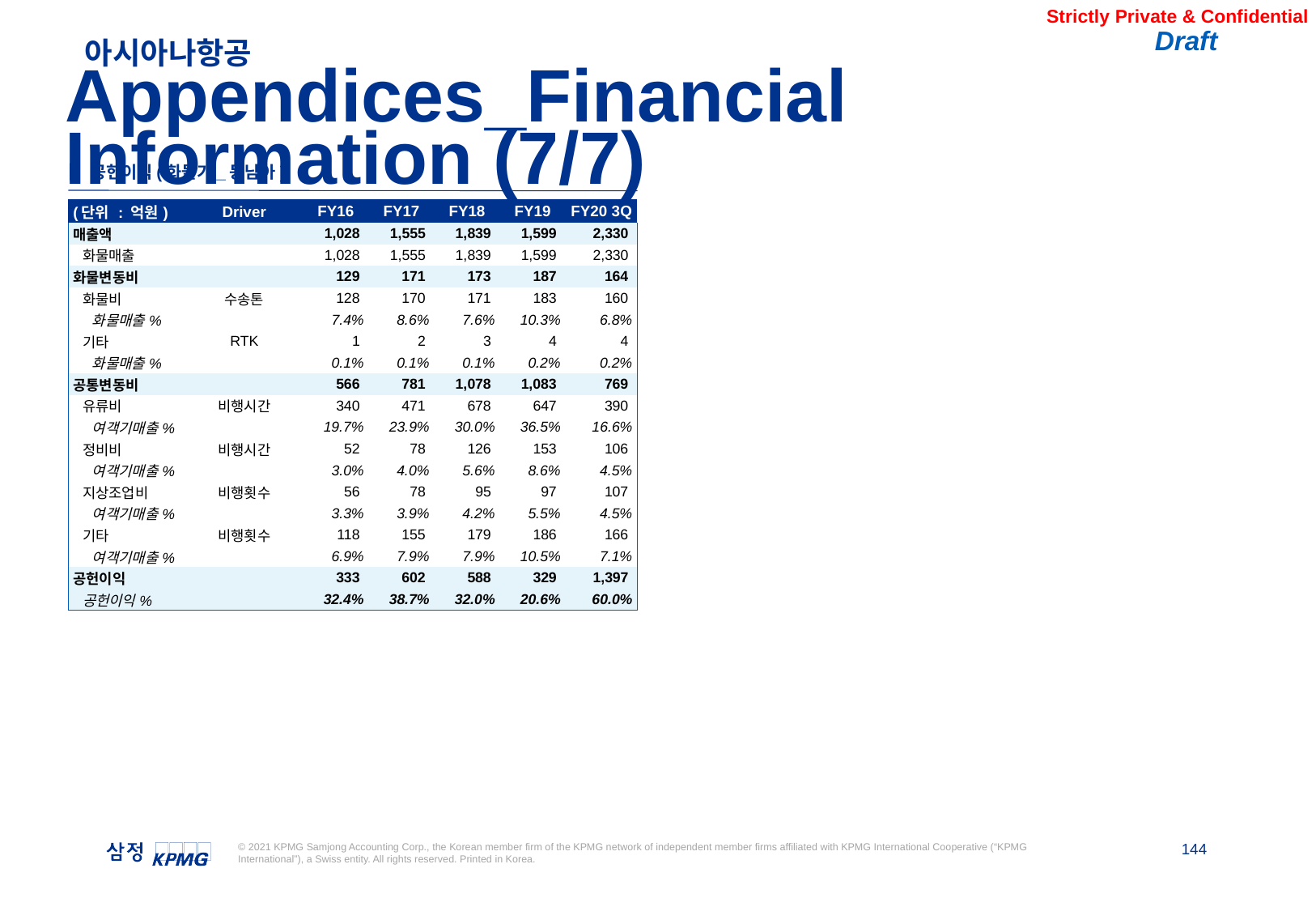

아시아나항공
Appendices_Financial Information (7/7)
▌공헌이익(화물기_동남아)

| (단위 : 억원) | Driver | FY16 | FY17 | FY18 | FY19 | FY20 3Q |
| --- | --- | --- | --- | --- | --- | --- |
| 매출액 |  | 1,028 | 1,555 | 1,839 | 1,599 | 2,330 |
| 화물매출 |  | 1,028 | 1,555 | 1,839 | 1,599 | 2,330 |
| 화물변동비 |  | 129 | 171 | 173 | 187 | 164 |
| 화물비 | 수송톤 | 128 | 170 | 171 | 183 | 160 |
| 화물매출% |  | 7.4% | 8.6% | 7.6% | 10.3% | 6.8% |
| 기타 | RTK | 1 | 2 | 3 | 4 | 4 |
| 화물매출% |  | 0.1% | 0.1% | 0.1% | 0.2% | 0.2% |
| 공통변동비 |  | 566 | 781 | 1,078 | 1,083 | 769 |
| 유류비 | 비행시간 | 340 | 471 | 678 | 647 | 390 |
| 여객기매출% |  | 19.7% | 23.9% | 30.0% | 36.5% | 16.6% |
| 정비비 | 비행시간 | 52 | 78 | 126 | 153 | 106 |
| 여객기매출% |  | 3.0% | 4.0% | 5.6% | 8.6% | 4.5% |
| 지상조업비 | 비행횟수 | 56 | 78 | 95 | 97 | 107 |
| 여객기매출% |  | 3.3% | 3.9% | 4.2% | 5.5% | 4.5% |
| 기타 | 비행횟수 | 118 | 155 | 179 | 186 | 166 |
| 여객기매출% |  | 6.9% | 7.9% | 7.9% | 10.5% | 7.1% |
| 공헌이익 |  | 333 | 602 | 588 | 329 | 1,397 |
| 공헌이익% |  | 32.4% | 38.7% | 32.0% | 20.6% | 60.0% |